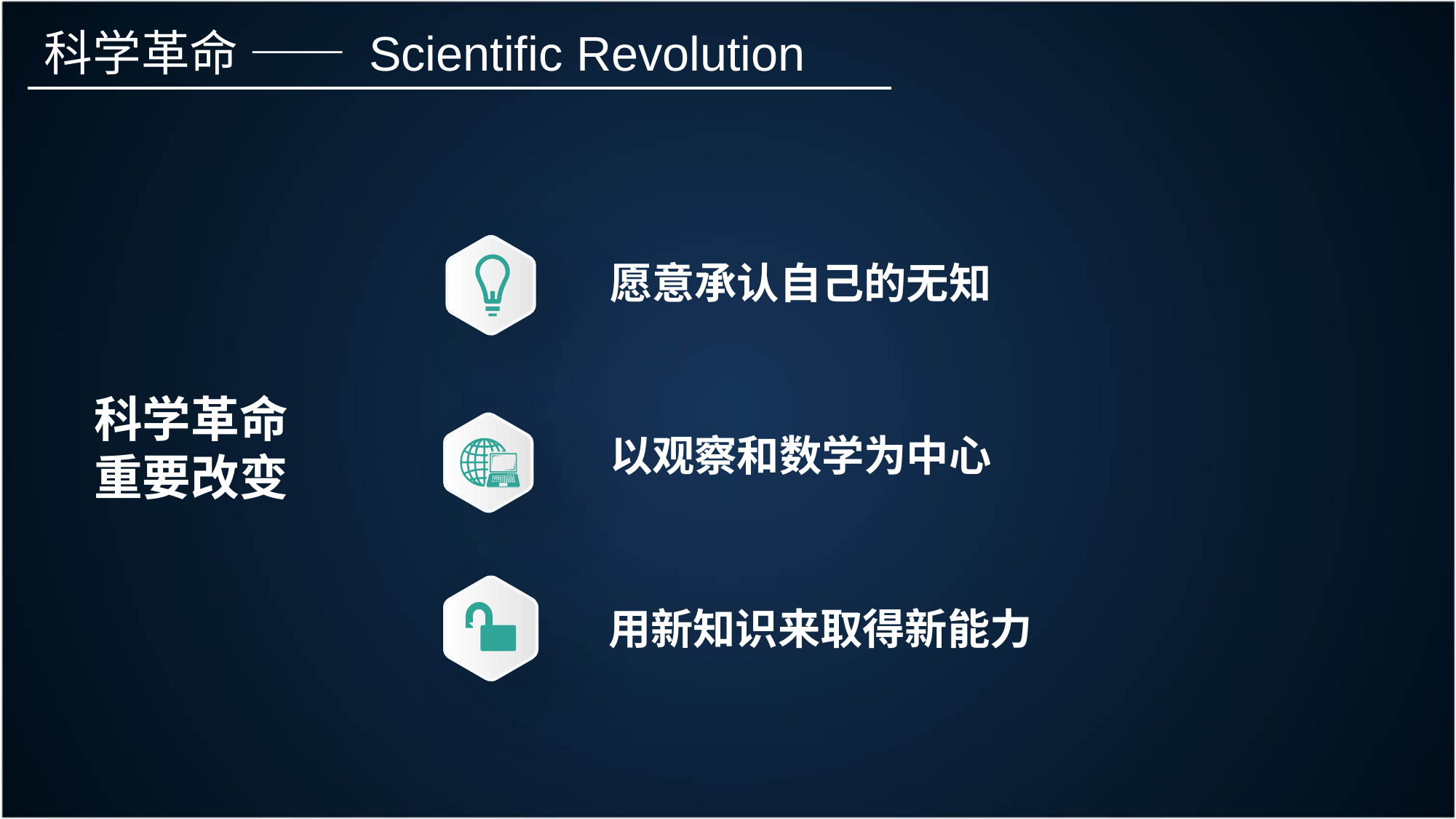

科学革命 —— Scientific Revolution

愿意承认自己的无知
科学革命
重要改变

以观察和数学为中心

用新知识来取得新能力